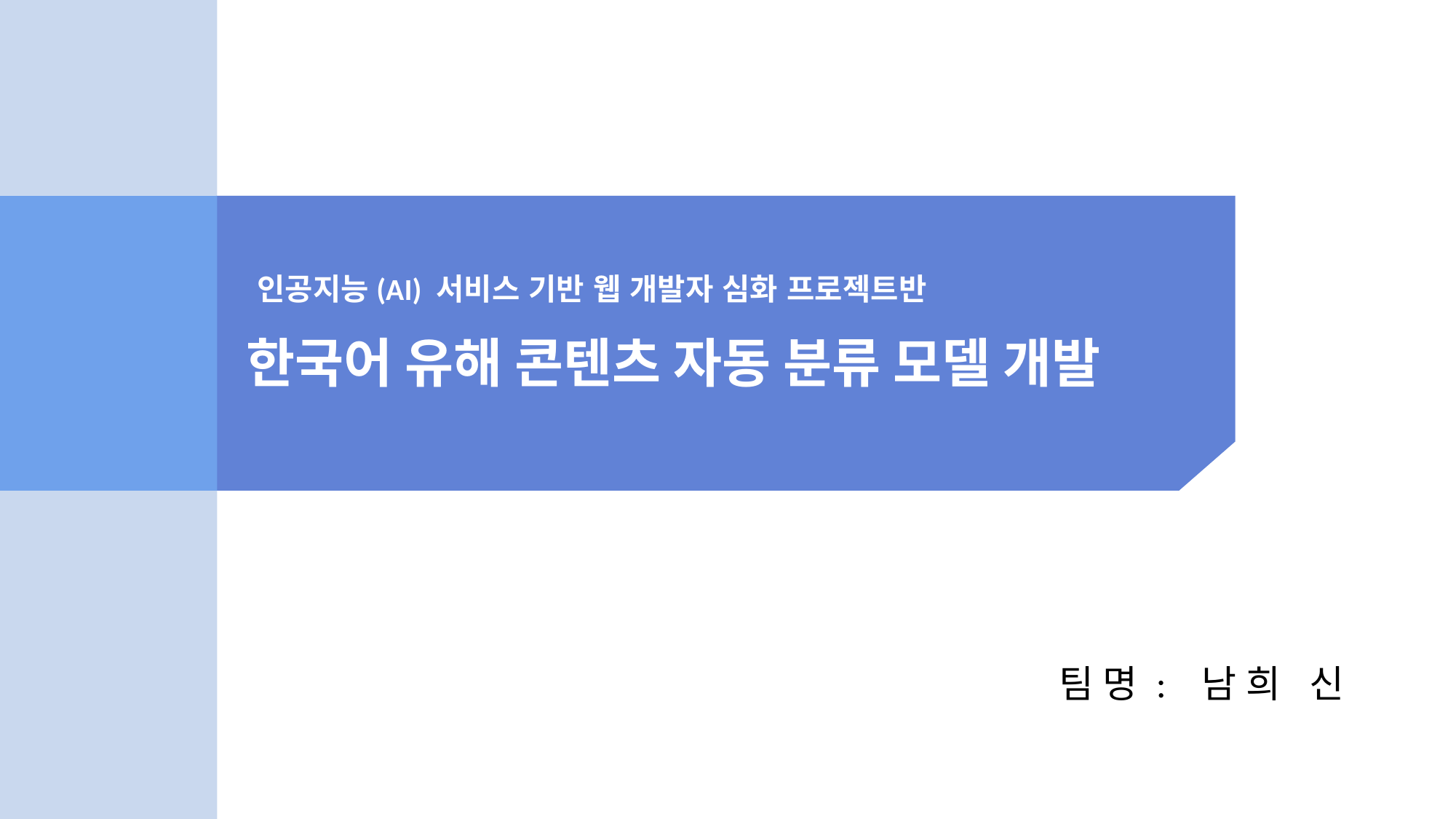

인공지능(AI) 서비스 기반 웹 개발자 심화 프로젝트반
한국어 유해 콘텐츠 자동 분류 모델 개발

팀명: 남희 신